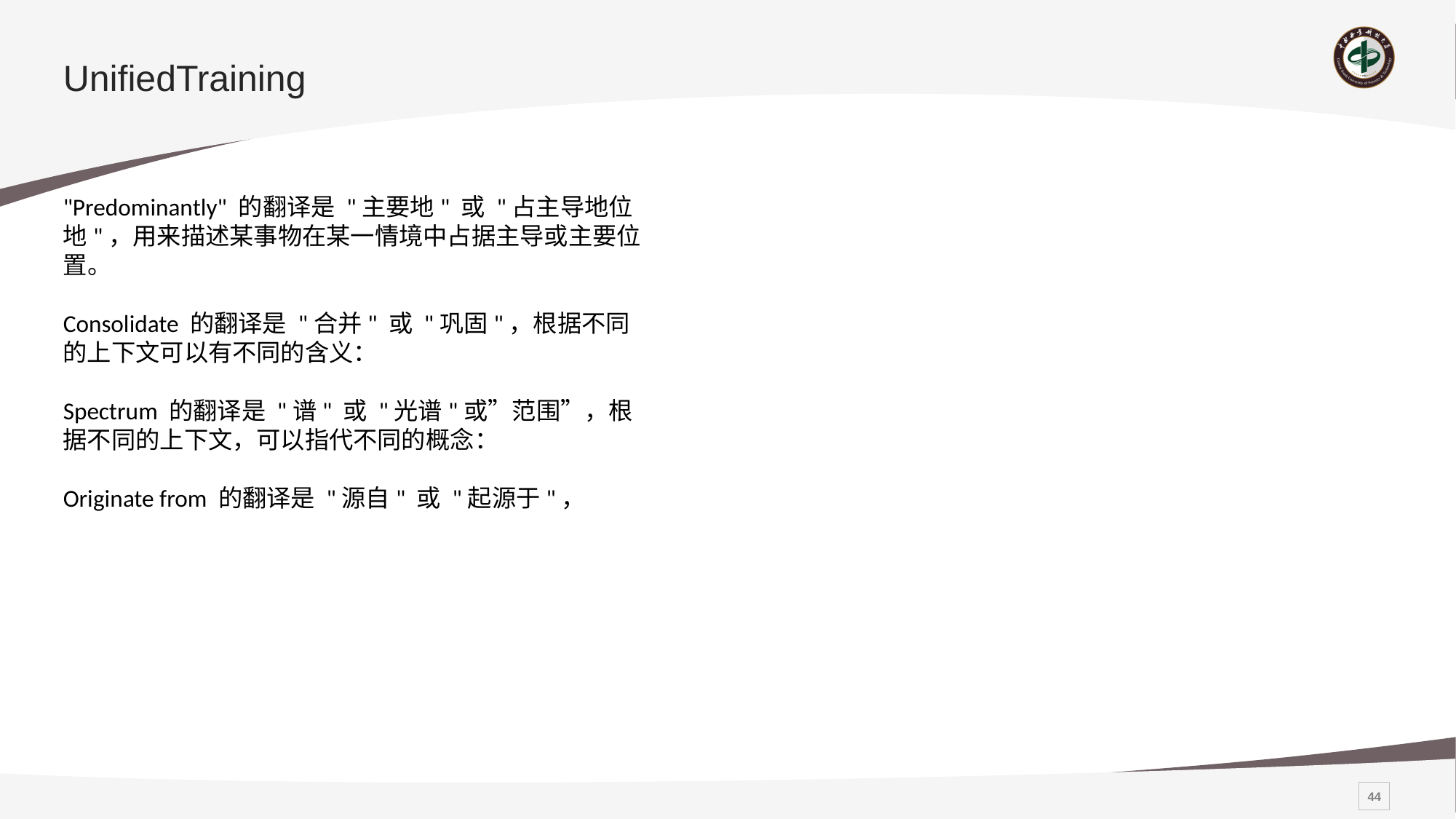

# UnifiedTraining
"Predominantly" 的翻译是 "主要地" 或 "占主导地位地"，用来描述某事物在某一情境中占据主导或主要位置。

Consolidate 的翻译是 "合并" 或 "巩固"，根据不同的上下文可以有不同的含义：

Spectrum 的翻译是 "谱" 或 "光谱"或”范围”，根据不同的上下文，可以指代不同的概念：

Originate from 的翻译是 "源自" 或 "起源于"，